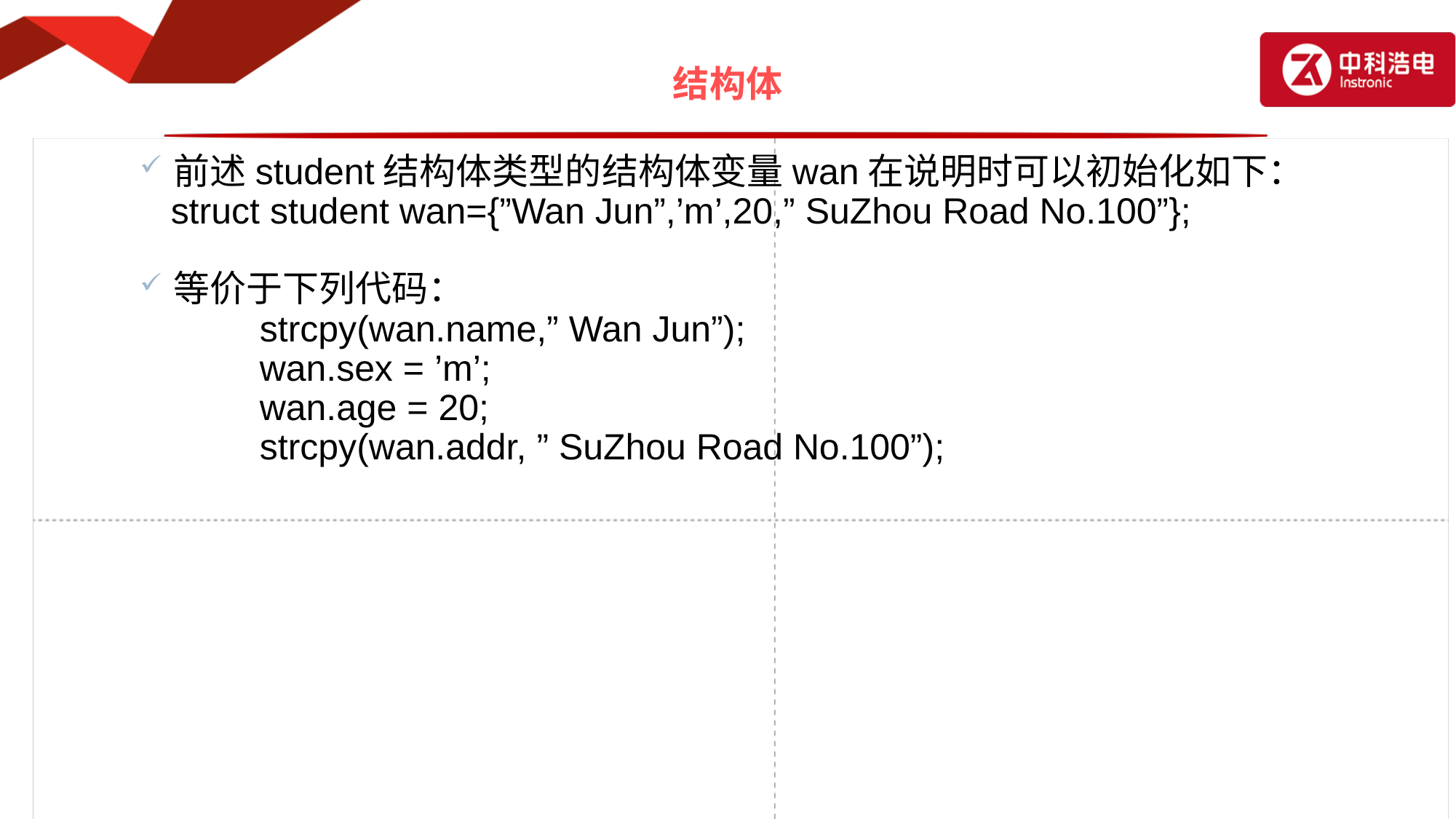

# 结构体
前述student结构体类型的结构体变量wan在说明时可以初始化如下：
	  struct student wan={”Wan Jun”,’m’,20,” SuZhou Road No.100”};

等价于下列代码：
		strcpy(wan.name,” Wan Jun”);
		wan.sex = ’m’;
		wan.age = 20;
		strcpy(wan.addr, ” SuZhou Road No.100”);